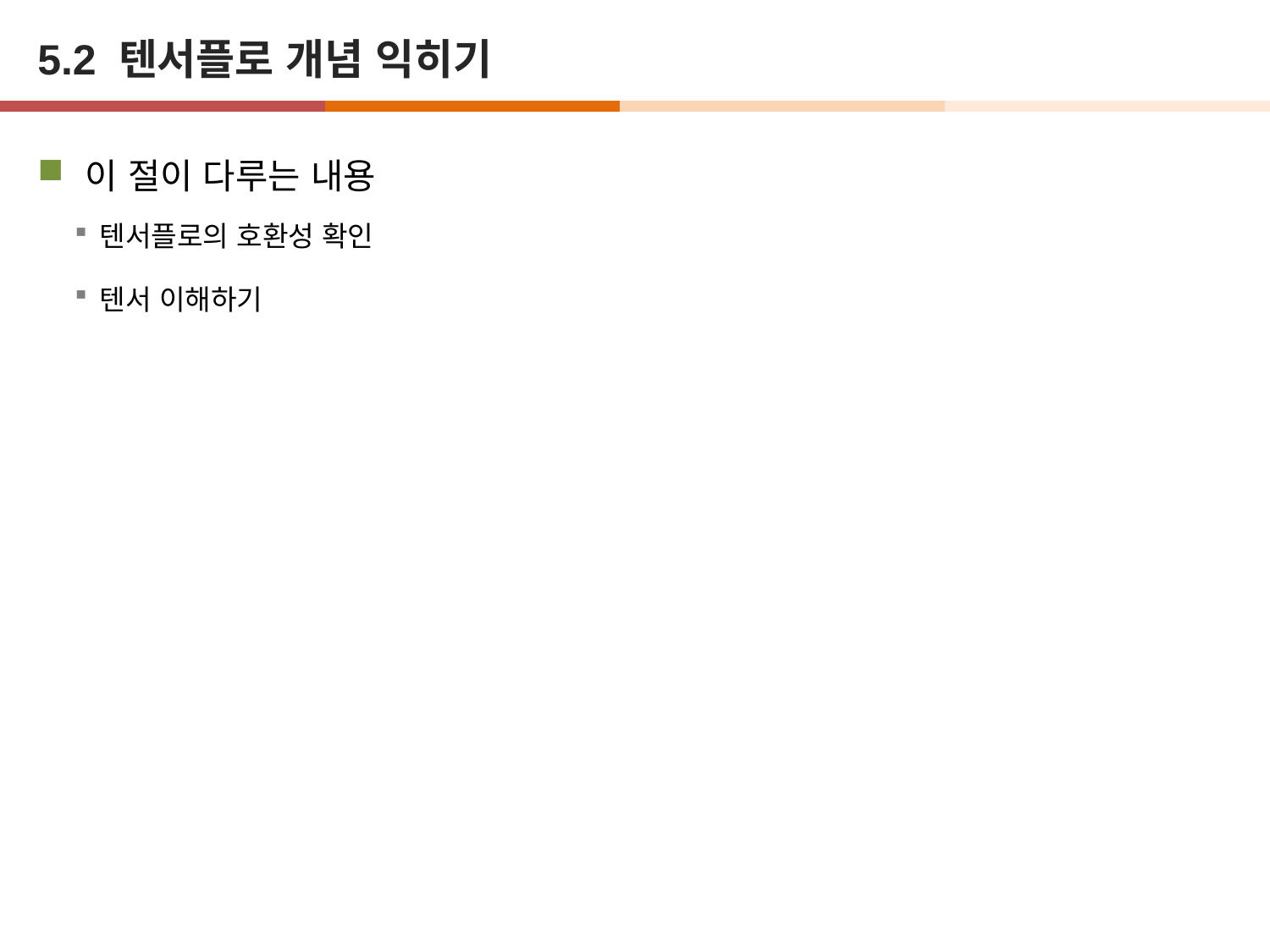

# 5.2 텐서플로 개념 익히기
이 절이 다루는 내용
텐서플로의 호환성 확인
텐서 이해하기